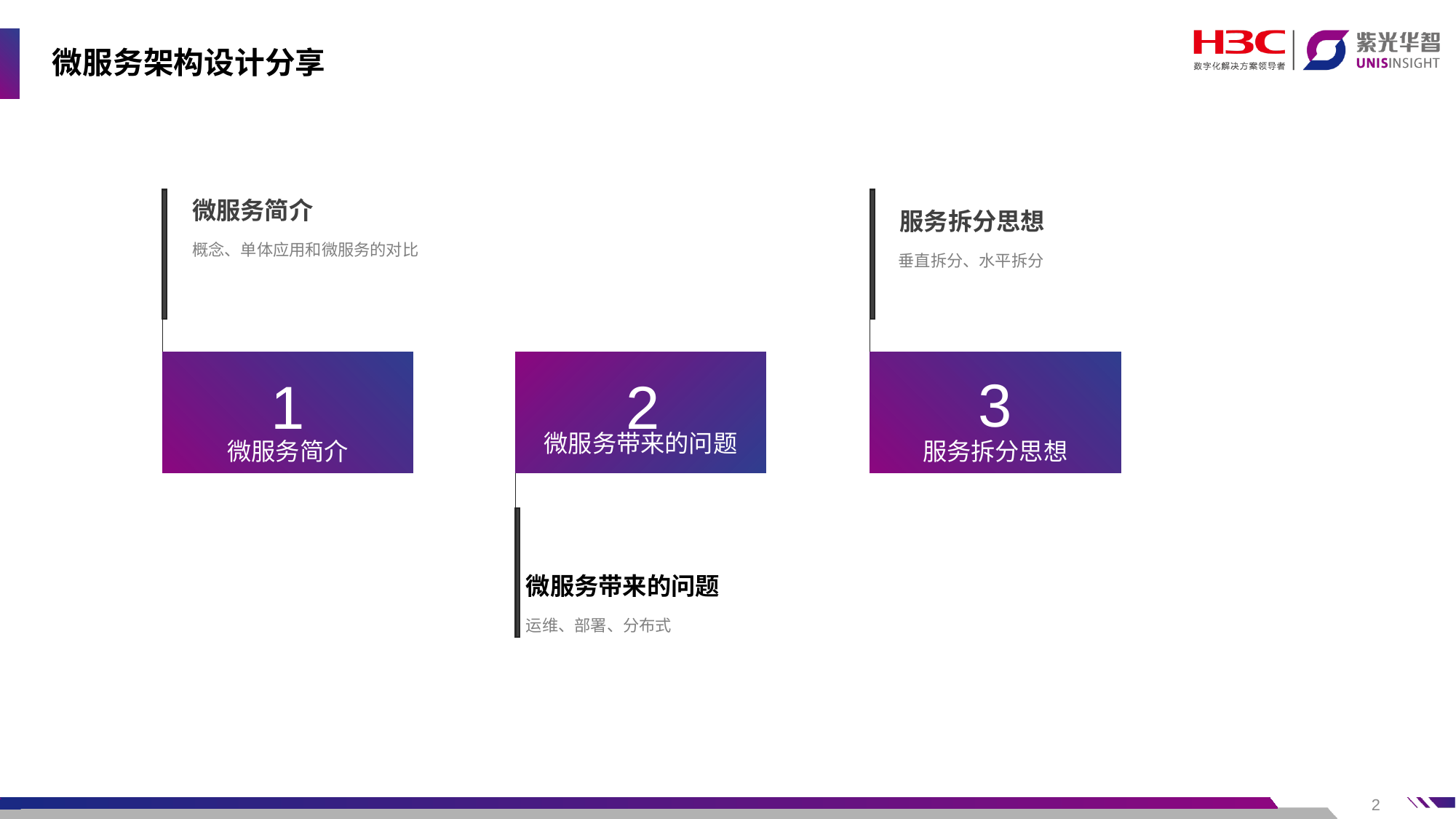

# 微服务架构设计分享
微服务简介

服务拆分思想
概念、单体应用和微服务的对比
垂直拆分、水平拆分

1
微服务简介

2
微服务带来的问题

3
服务拆分思想
微服务带来的问题
运维、部署、分布式